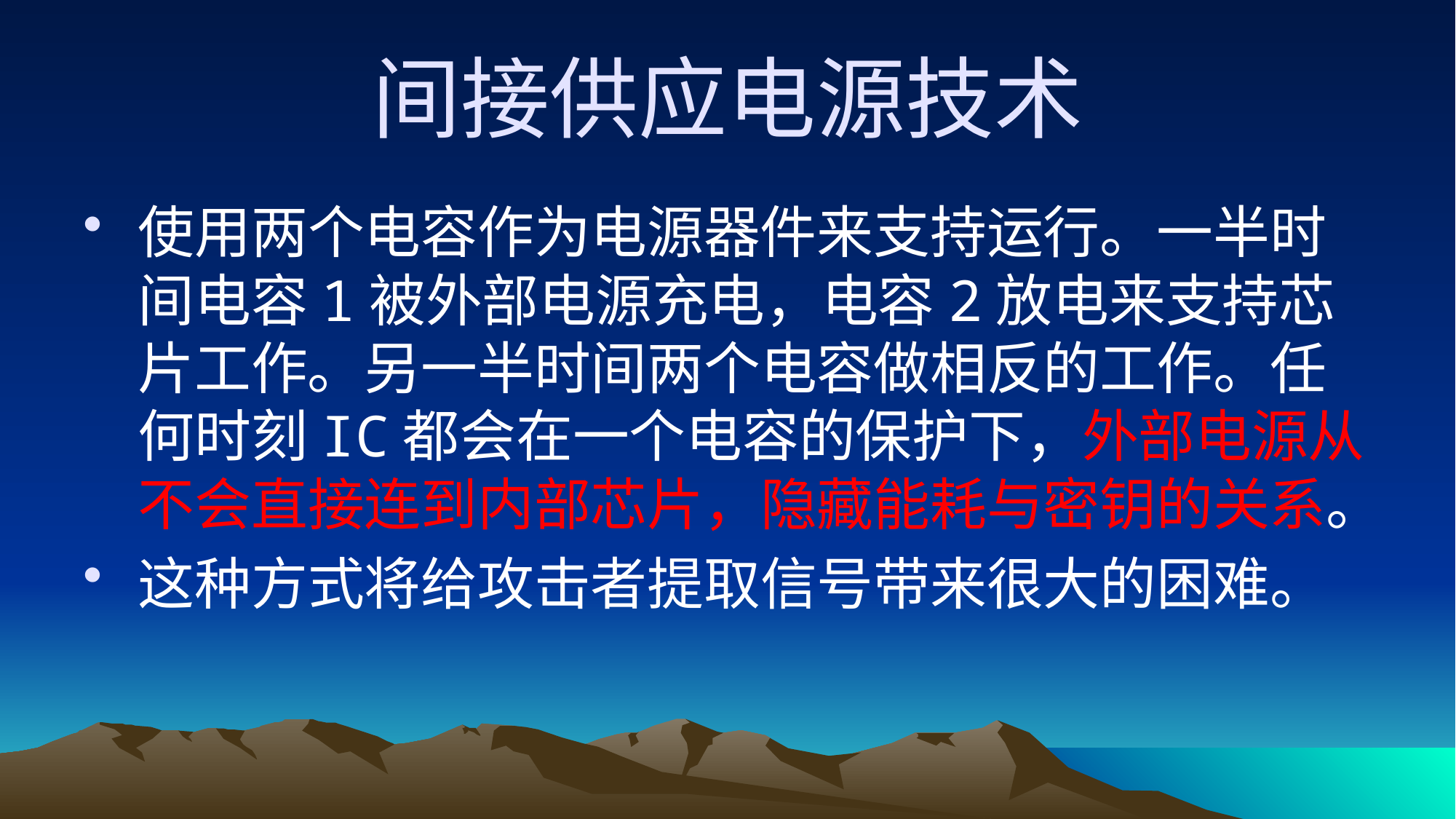

# 间接供应电源技术
使用两个电容作为电源器件来支持运行。一半时间电容1被外部电源充电，电容2放电来支持芯片工作。另一半时间两个电容做相反的工作。任何时刻IC都会在一个电容的保护下，外部电源从不会直接连到内部芯片，隐藏能耗与密钥的关系。
这种方式将给攻击者提取信号带来很大的困难。